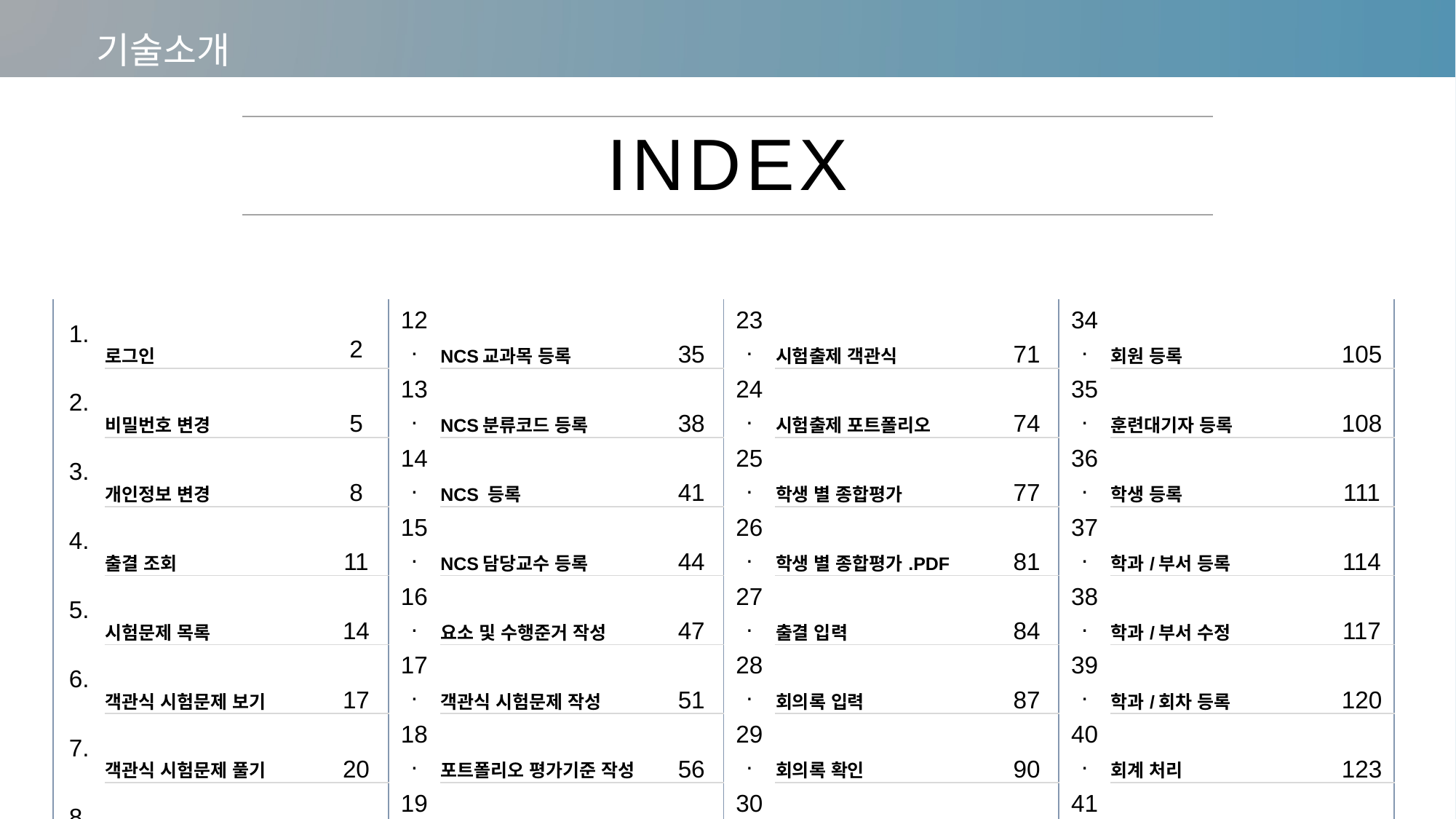

기술소개

| INDEX |
| --- |
| 1. | 로그인 | 2 | 12. | NCS교과목 등록 | 35 | 23. | 시험출제 객관식 | 71 | 34. | 회원 등록 | 105 |
| --- | --- | --- | --- | --- | --- | --- | --- | --- | --- | --- | --- |
| 2. | 비밀번호 변경 | 5 | 13. | NCS분류코드 등록 | 38 | 24. | 시험출제 포트폴리오 | 74 | 35. | 훈련대기자 등록 | 108 |
| 3. | 개인정보 변경 | 8 | 14. | NCS 등록 | 41 | 25. | 학생 별 종합평가 | 77 | 36. | 학생 등록 | 111 |
| 4. | 출결 조회 | 11 | 15. | NCS담당교수 등록 | 44 | 26. | 학생 별 종합평가.PDF | 81 | 37. | 학과/부서 등록 | 114 |
| 5. | 시험문제 목록 | 14 | 16. | 요소 및 수행준거 작성 | 47 | 27. | 출결 입력 | 84 | 38. | 학과/부서 수정 | 117 |
| 6. | 객관식 시험문제 보기 | 17 | 17. | 객관식 시험문제 작성 | 51 | 28. | 회의록 입력 | 87 | 39. | 학과/회차 등록 | 120 |
| 7. | 객관식 시험문제 풀기 | 20 | 18. | 포트폴리오 평가기준 작성 | 56 | 29. | 회의록 확인 | 90 | 40. | 회계 처리 | 123 |
| 8. | 포트폴리오 시험문제 보기 | 23 | 19. | 포트폴리오 점수입력(목록) | 59 | 30. | 중도탈락 상담 | 93 | 41. | 회계 확인 | 127 |
| 9. | 포트폴리오 시험문제 풀기 | 26 | 20. | 포트폴리오 다운 | 62 | 31. | 상담 입력 | 96 | 42. | 재원증명서 저장 | 131 |
| 10. | 설문 작성 | 29 | 21. | 포트폴리오 점수입력 | 65 | 32. | 상담 확인 | 99 | 43. | 설문문항 작성 | 134 |
| 11. | 면접증명서 저장 | 32 | 22. | 시험출제 목록 | 68 | 33. | 일정 관리 | 102 |  |  |  |